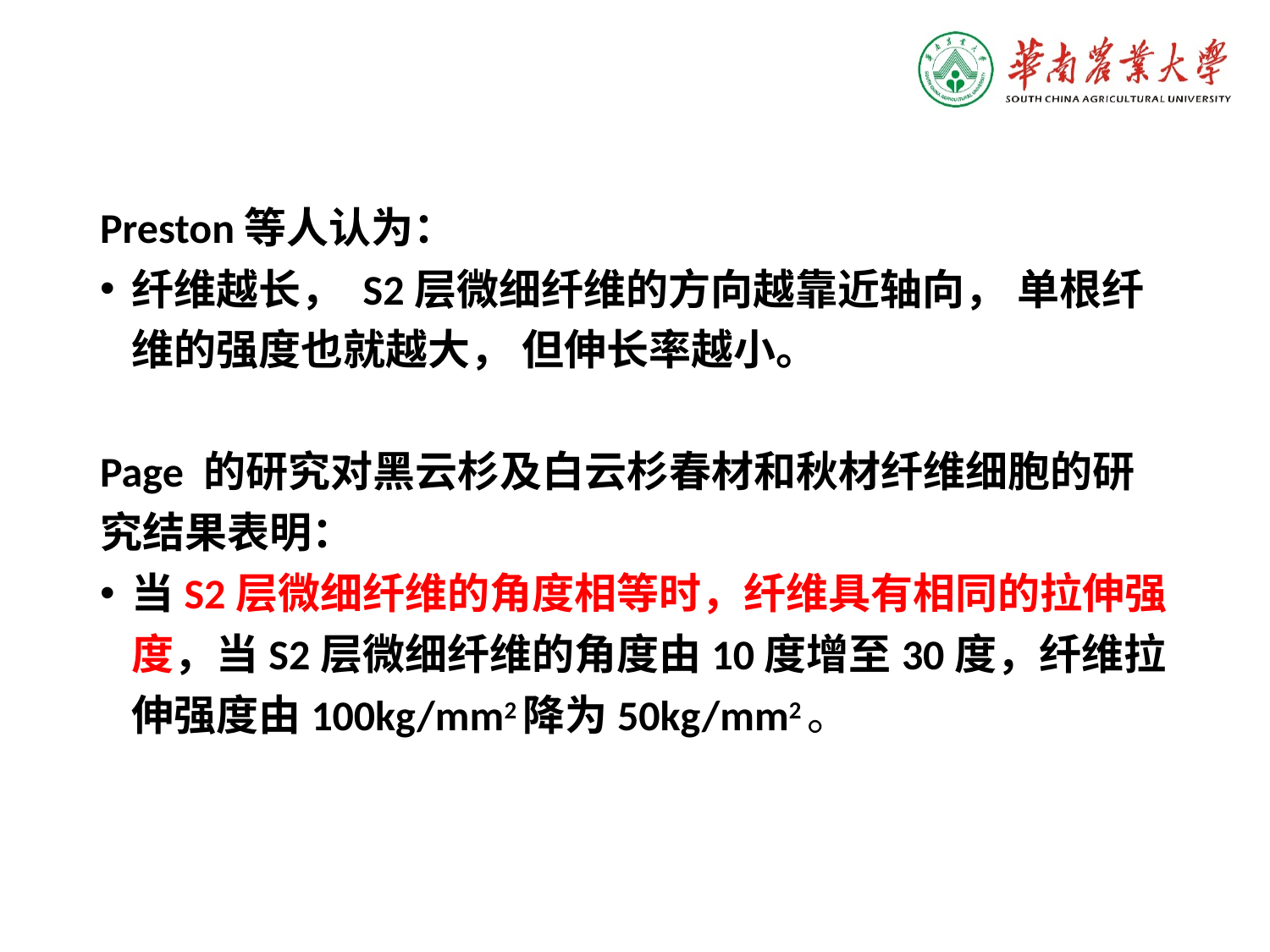

Preston等人认为：
纤维越长， S2层微细纤维的方向越靠近轴向， 单根纤维的强度也就越大， 但伸长率越小。

Page 的研究对黑云杉及白云杉春材和秋材纤维细胞的研究结果表明：
当S2层微细纤维的角度相等时，纤维具有相同的拉伸强度，当S2层微细纤维的角度由10度增至30度，纤维拉伸强度由100kg/mm2降为50kg/mm2。